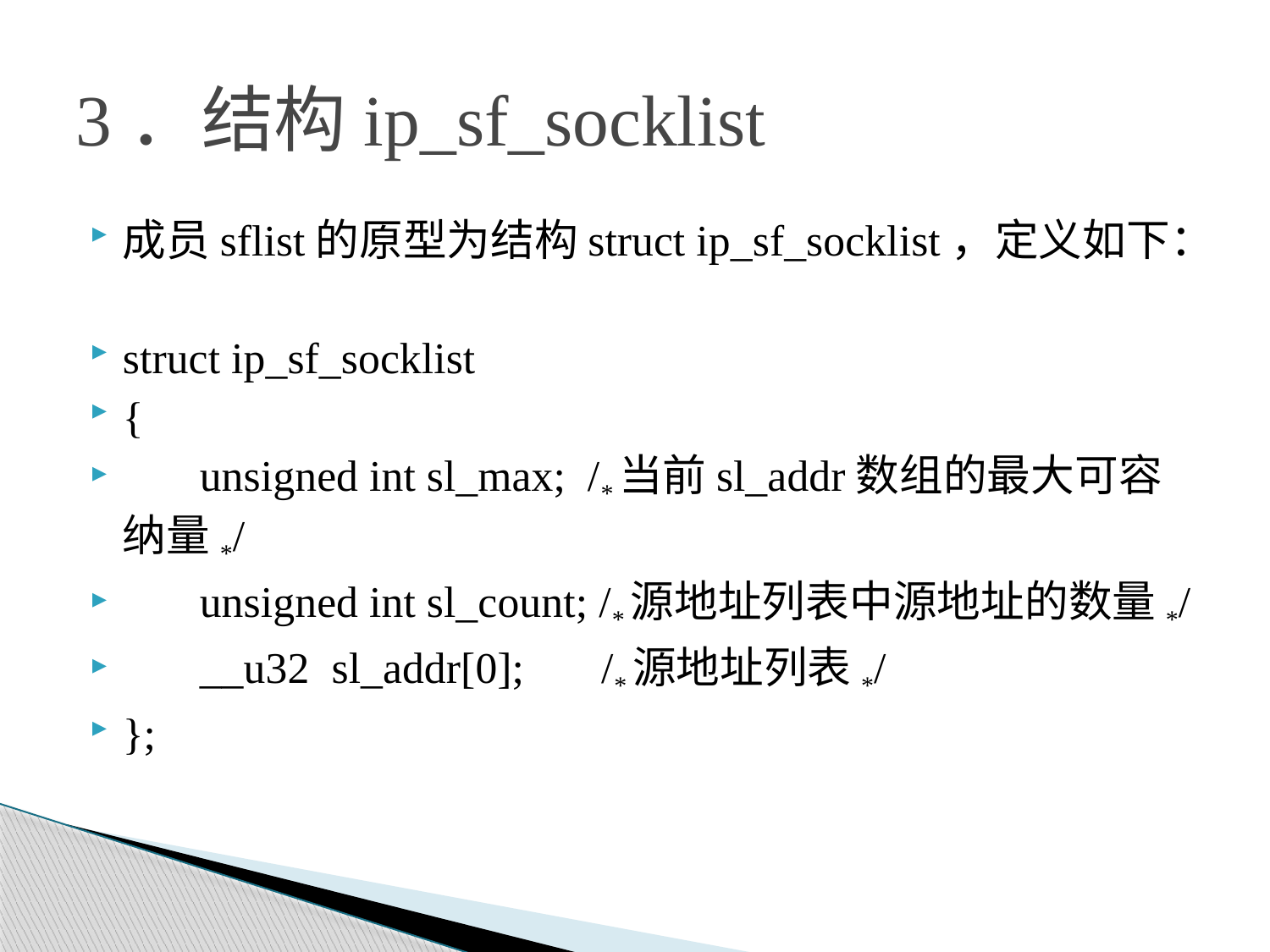

# 3．结构ip_sf_socklist
成员sflist的原型为结构struct ip_sf_socklist，定义如下：

struct ip_sf_socklist
{
       unsigned int sl_max;  /*当前sl_addr数组的最大可容纳量*/
       unsigned int sl_count; /*源地址列表中源地址的数量*/
       __u32  sl_addr[0];       /*源地址列表*/
};